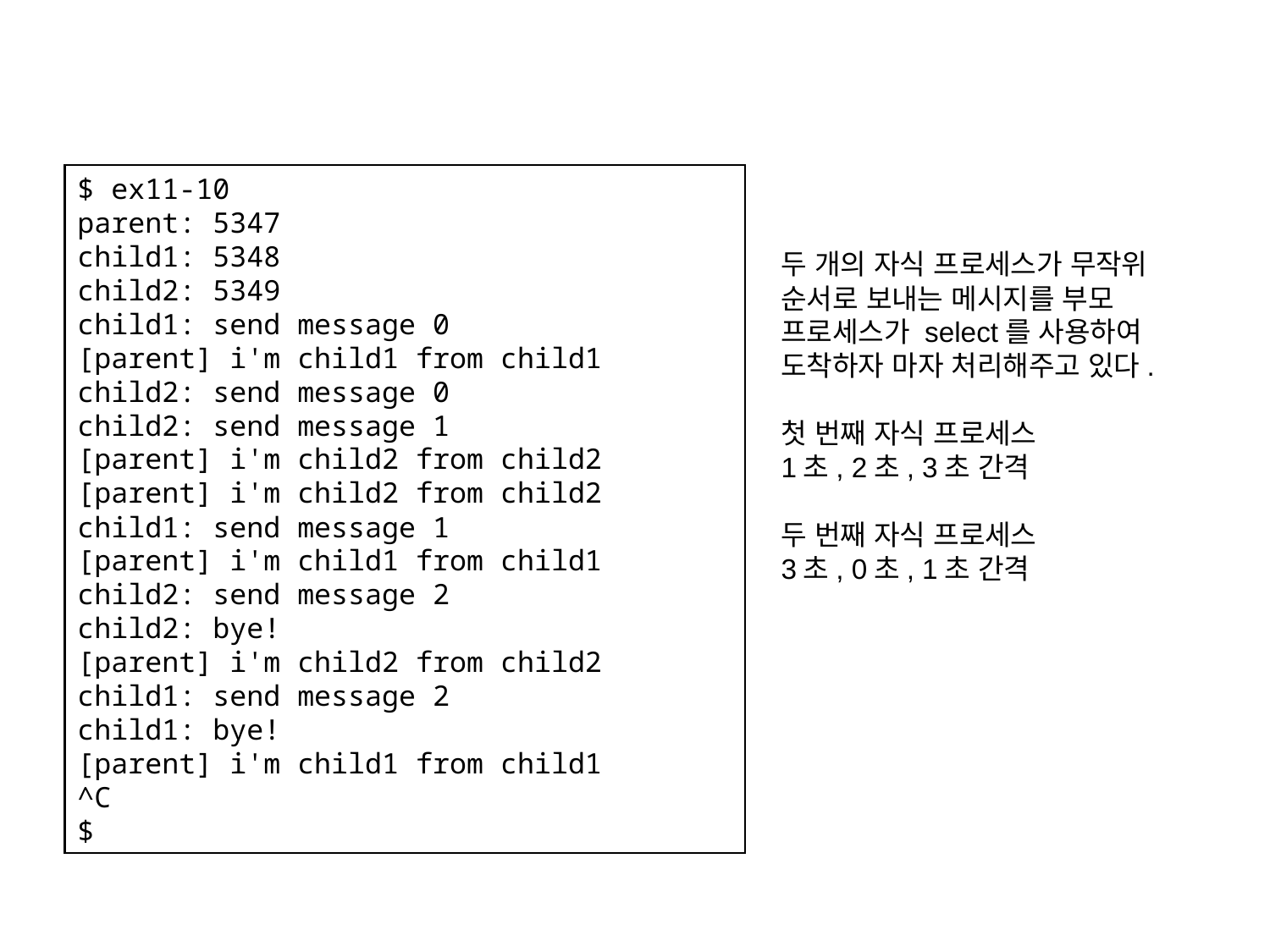

$ ex11-10
parent: 5347
child1: 5348
child2: 5349
child1: send message 0
[parent] i'm child1 from child1
child2: send message 0
child2: send message 1
[parent] i'm child2 from child2
[parent] i'm child2 from child2
child1: send message 1
[parent] i'm child1 from child1
child2: send message 2
child2: bye!
[parent] i'm child2 from child2
child1: send message 2
child1: bye!
[parent] i'm child1 from child1
^C
$
두 개의 자식 프로세스가 무작위
순서로 보내는 메시지를 부모
프로세스가 select를 사용하여
도착하자 마자 처리해주고 있다.

첫 번째 자식 프로세스
1초, 2초, 3초 간격

두 번째 자식 프로세스
3초, 0초, 1초 간격